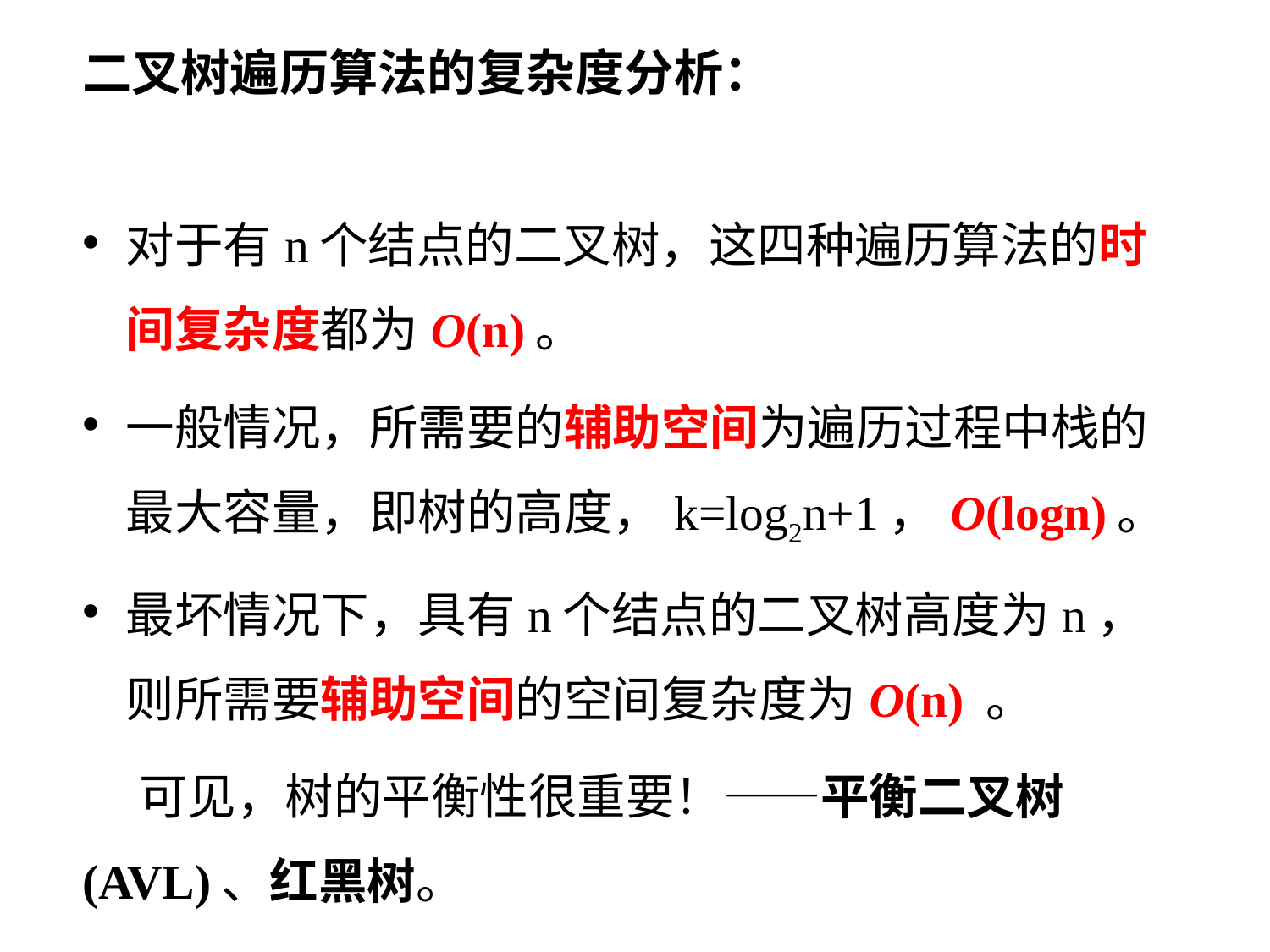

# 二叉树遍历算法的复杂度分析：
对于有n个结点的二叉树，这四种遍历算法的时间复杂度都为O(n)。
一般情况，所需要的辅助空间为遍历过程中栈的最大容量，即树的高度，k=log2n+1，O(logn)。
最坏情况下，具有n个结点的二叉树高度为n，则所需要辅助空间的空间复杂度为O(n) 。
    可见，树的平衡性很重要！——平衡二叉树(AVL)、红黑树。